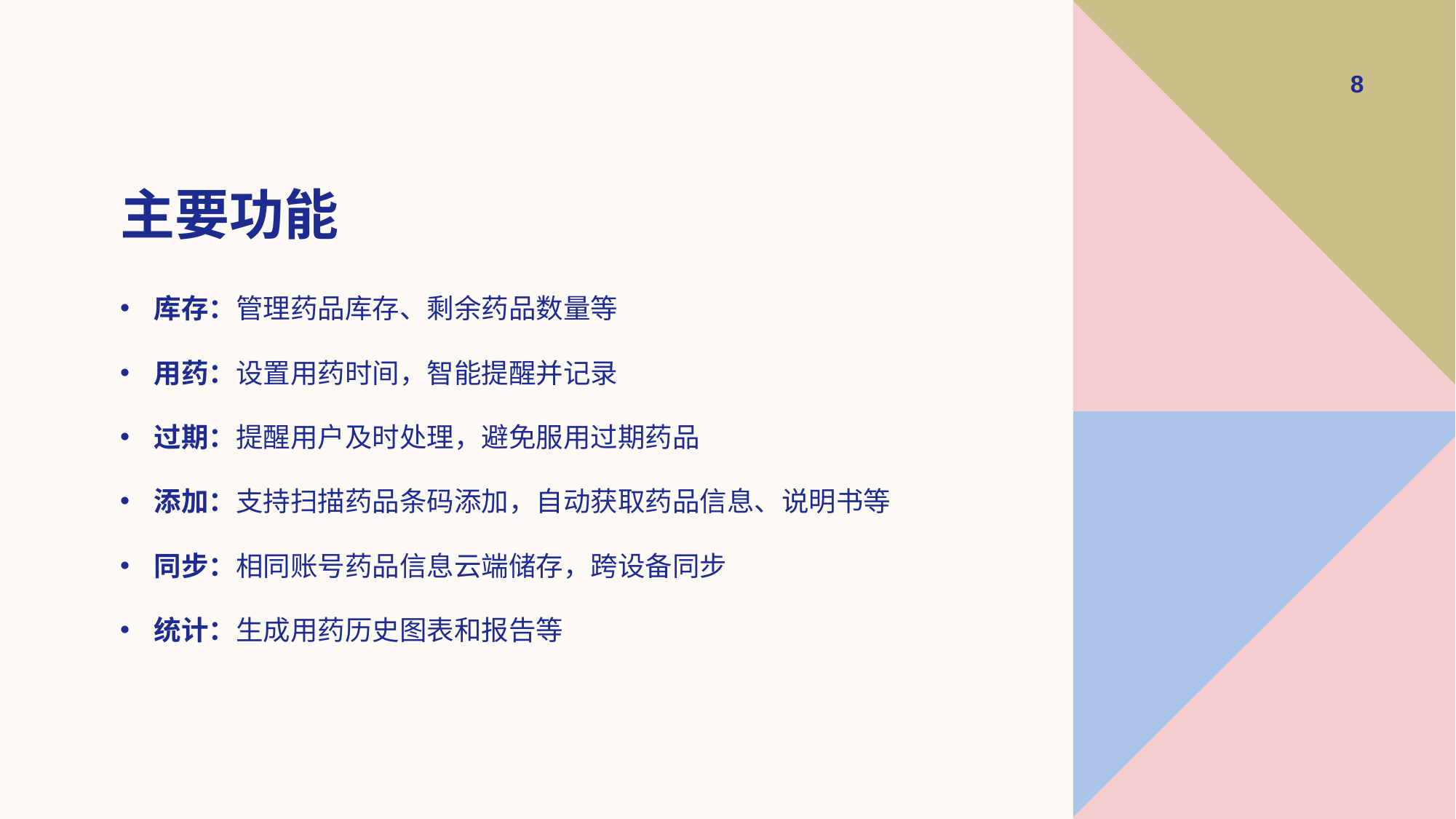

8
# 主要功能
库存：管理药品库存、剩余药品数量等
用药：设置用药时间，智能提醒并记录
过期：提醒用户及时处理，避免服用过期药品
添加：支持扫描药品条码添加，自动获取药品信息、说明书等
同步：相同账号药品信息云端储存，跨设备同步
统计：生成用药历史图表和报告等